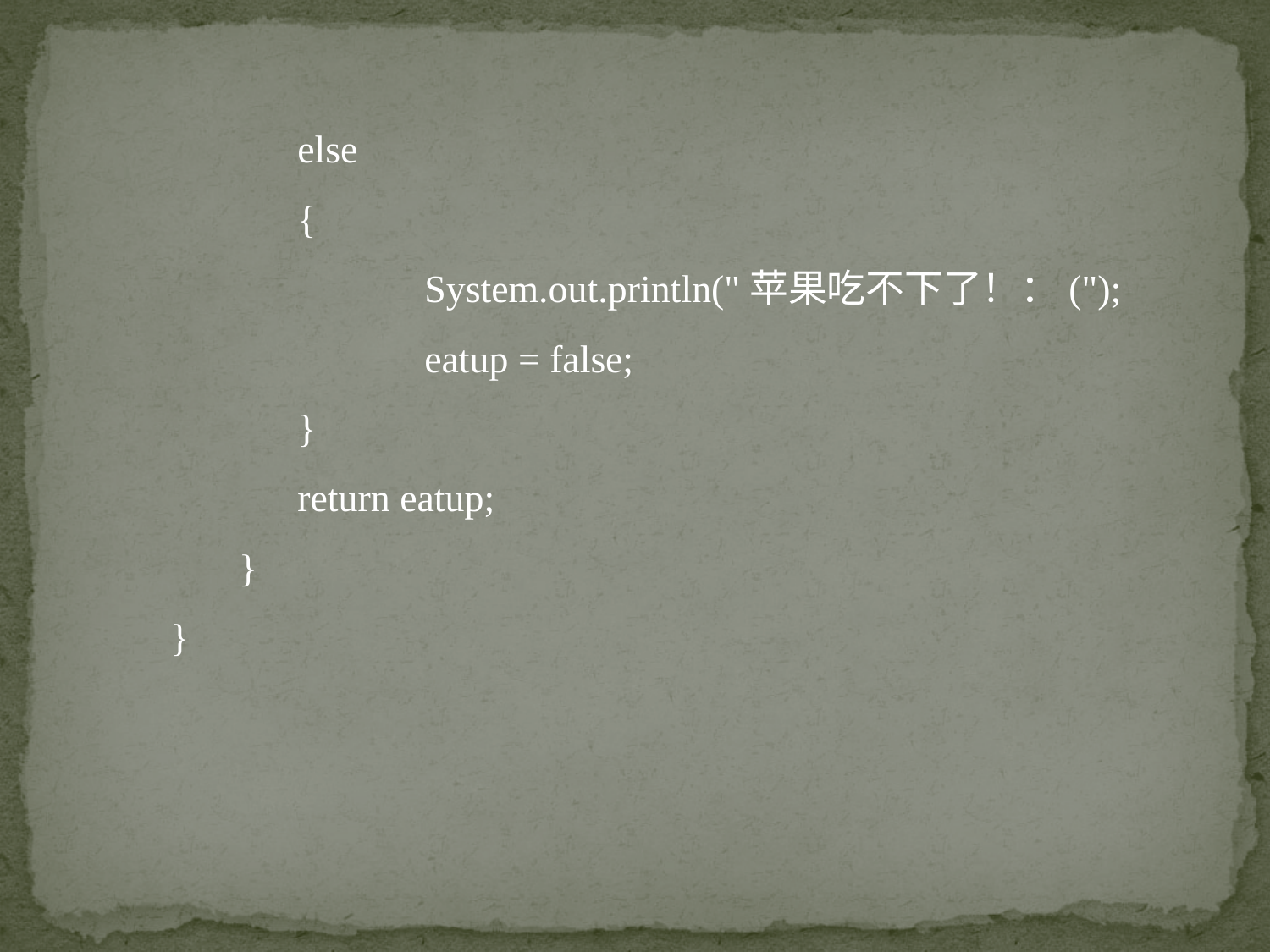

else
	{
		System.out.println("苹果吃不下了！：(");
		eatup = false;
	}
	return eatup;
       }
}